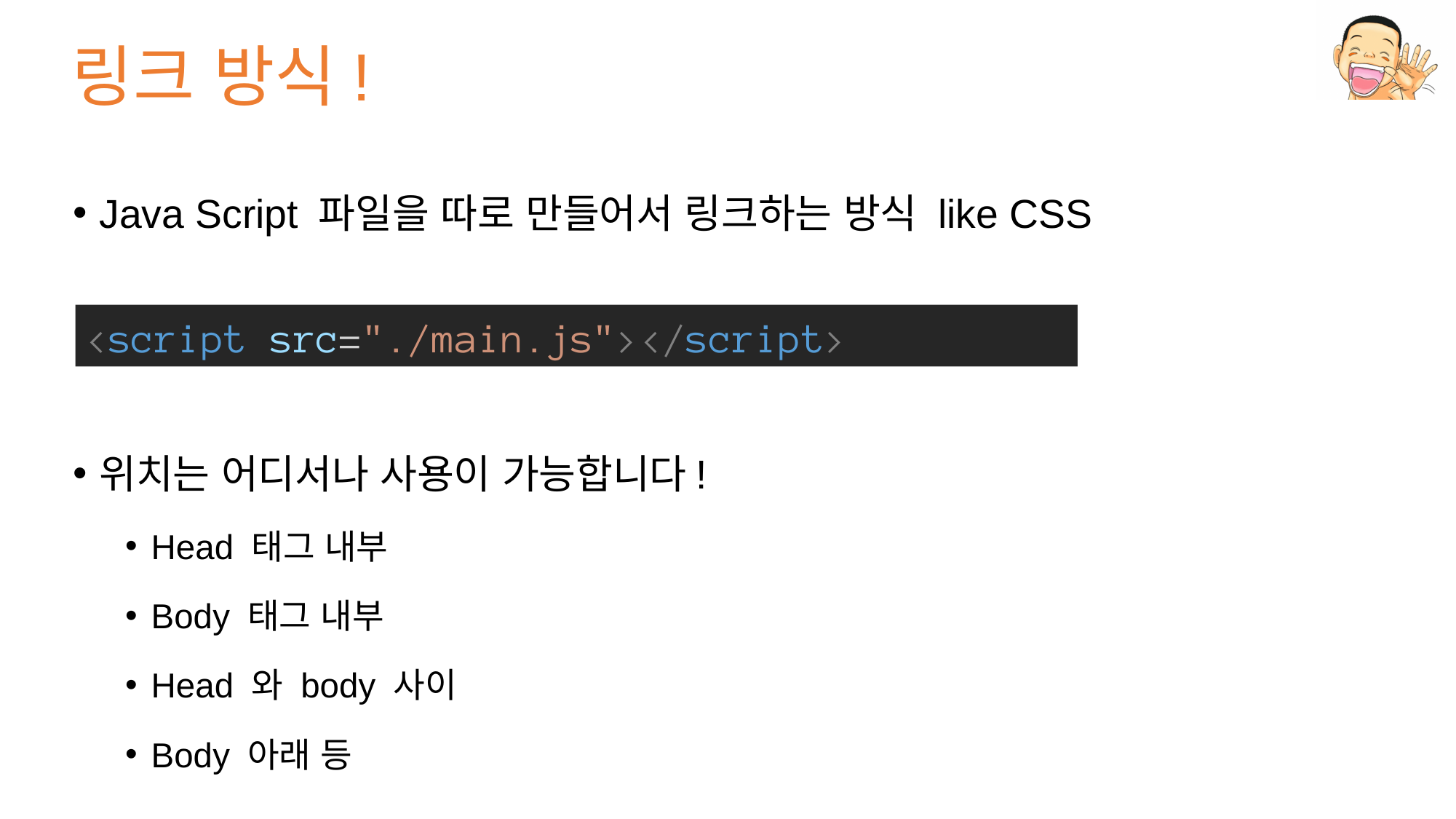

# 링크 방식!
Java Script 파일을 따로 만들어서 링크하는 방식 like CSS

위치는 어디서나 사용이 가능합니다!
Head 태그 내부
Body 태그 내부
Head 와 body 사이
Body 아래 등

<script src="./main.js"></script>